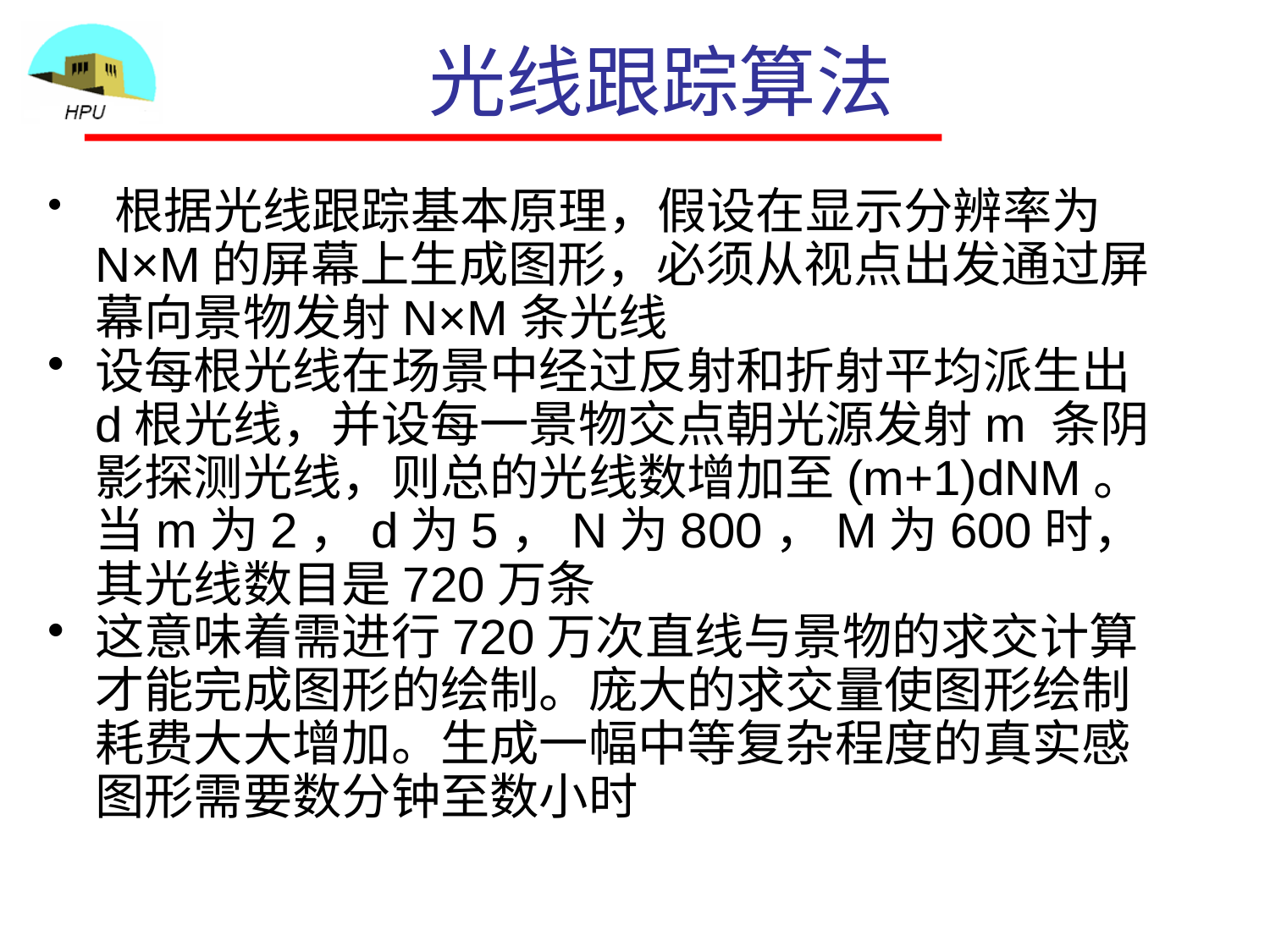

# 光线跟踪算法
 根据光线跟踪基本原理，假设在显示分辨率为N×M的屏幕上生成图形，必须从视点出发通过屏幕向景物发射N×M条光线
设每根光线在场景中经过反射和折射平均派生出d根光线，并设每一景物交点朝光源发射m 条阴影探测光线，则总的光线数增加至(m+1)dNM。当m为2，d为5，N为800，M为600时，其光线数目是720万条
这意味着需进行720万次直线与景物的求交计算才能完成图形的绘制。庞大的求交量使图形绘制耗费大大增加。生成一幅中等复杂程度的真实感图形需要数分钟至数小时